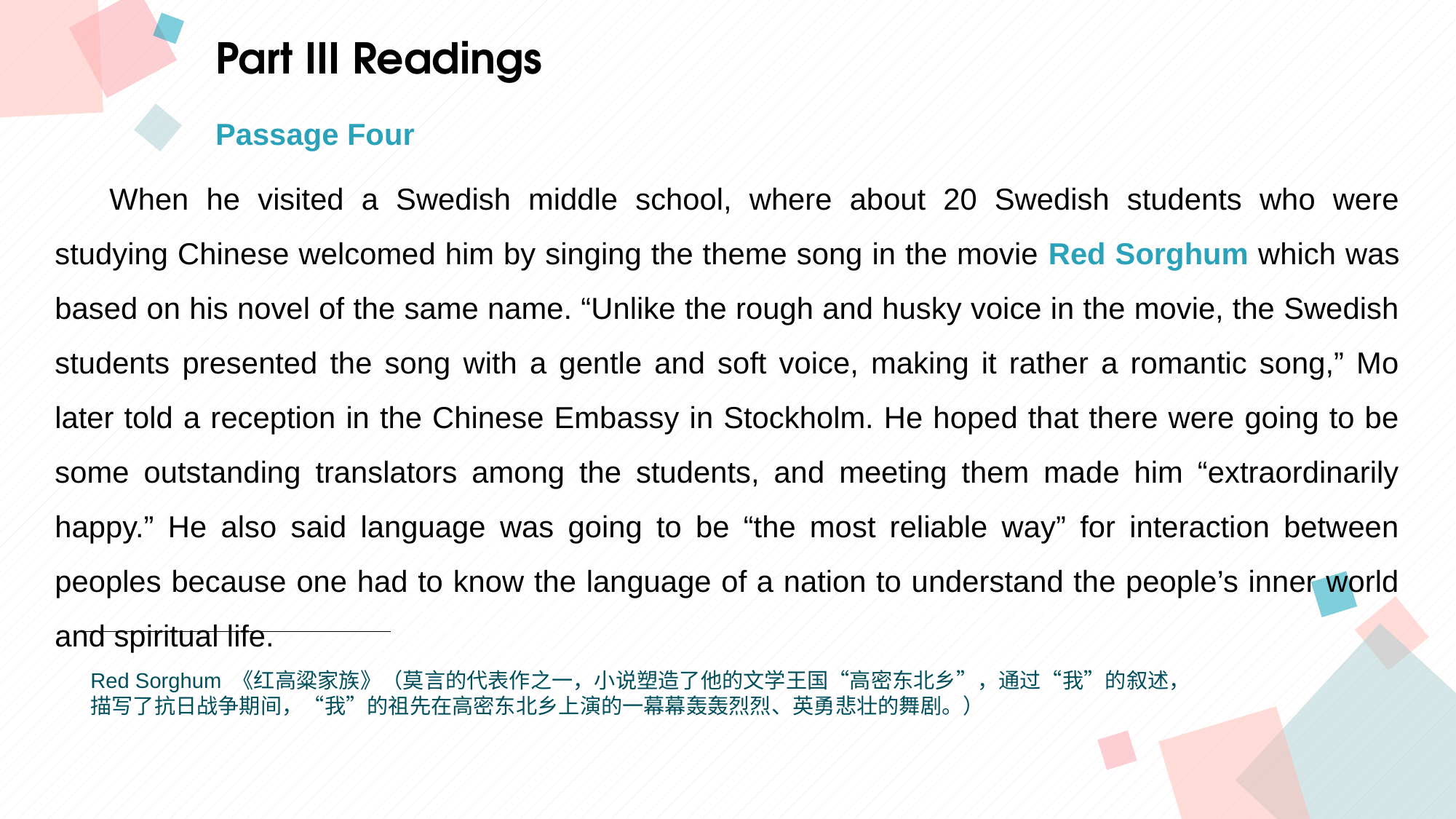

Part III Readings
Passage Four

When he visited a Swedish middle school, where about 20 Swedish students who were studying Chinese welcomed him by singing the theme song in the movie Red Sorghum which was based on his novel of the same name. “Unlike the rough and husky voice in the movie, the Swedish students presented the song with a gentle and soft voice, making it rather a romantic song,” Mo later told a reception in the Chinese Embassy in Stockholm. He hoped that there were going to be some outstanding translators among the students, and meeting them made him “extraordinarily happy.” He also said language was going to be “the most reliable way” for interaction between peoples because one had to know the language of a nation to understand the people’s inner world and spiritual life.
点击此处添加标题
点击此处添加标题
标题数字等都可以通过点击和重新输入进行更改，顶部“开始”面板中可以对字体、字号、颜色等进行修改。建议正文8-14号字，1.3倍字间距。
标题数字等都可以通过点击和重新输入进行更改，顶部“开始”面板中可以对字体、字号、颜色等进行修改。建议正文8-14号字，1.3倍字间距。
标题数字等都可以通过点击和重新输入进行更改，顶部“开始”面板中可以对字体、字号、颜色等进行修改。建议正文8-14号字，1.3倍字间距。
点击此处添加标题
标题数字等都可以通过点击和重新输入进行更改，顶部“开始”面板中可以对字体、字号、颜色等进行修改。建议正文8-14号字，1.3倍字间距。
标题数字等都可以通过点击和重新输入进行更改，顶部“开始”面板中可以对字体、字号、颜色等进行修改。建议正文8-14号字，1.3倍字间距。
Red Sorghum 《红高粱家族》（莫言的代表作之一，小说塑造了他的文学王国“高密东北乡”，通过“我”的叙述，
描写了抗日战争期间，“我”的祖先在高密东北乡上演的一幕幕轰轰烈烈、英勇悲壮的舞剧。）